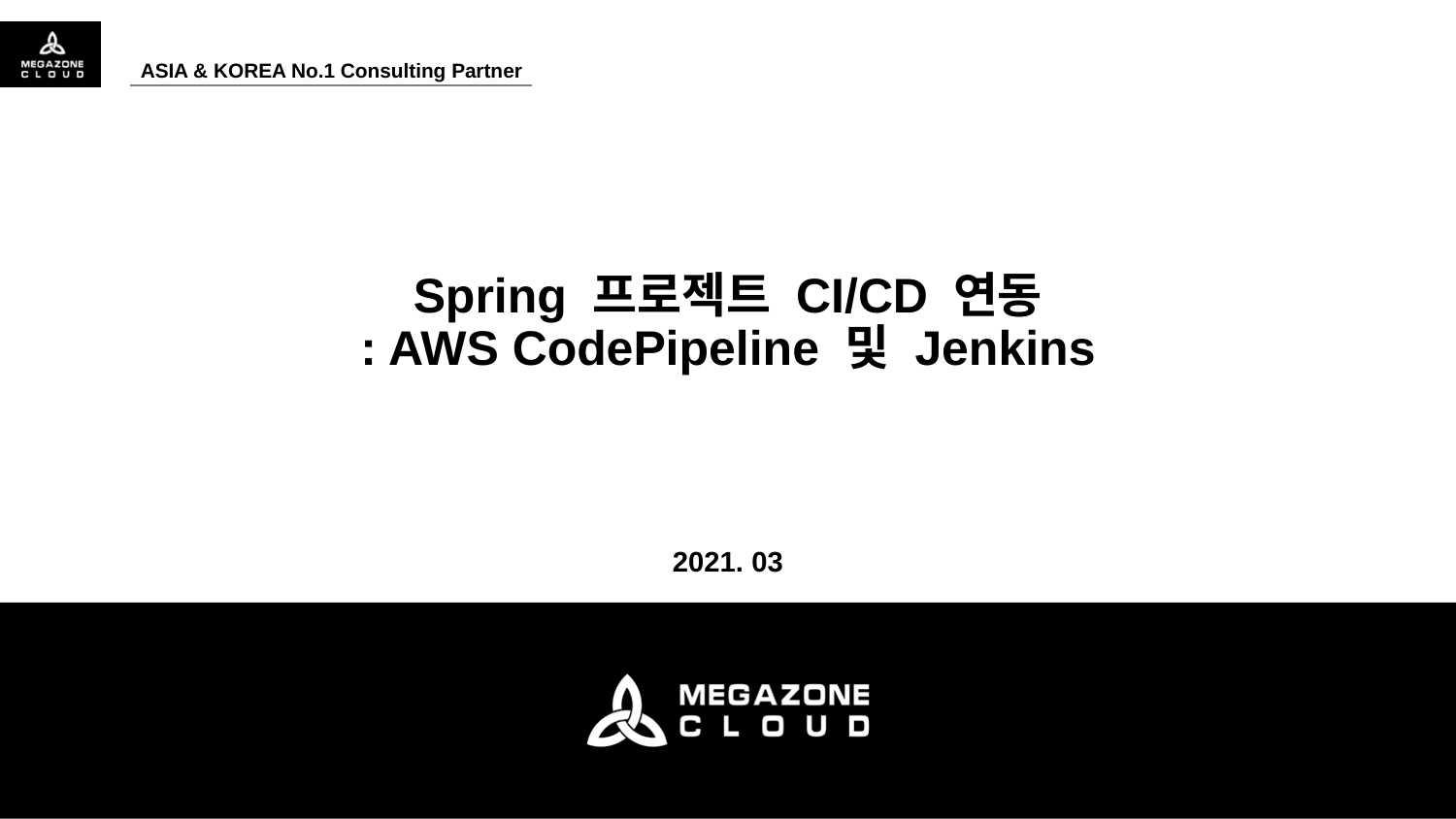

Spring 프로젝트 CI/CD 연동
: AWS CodePipeline 및 Jenkins
2021. 03